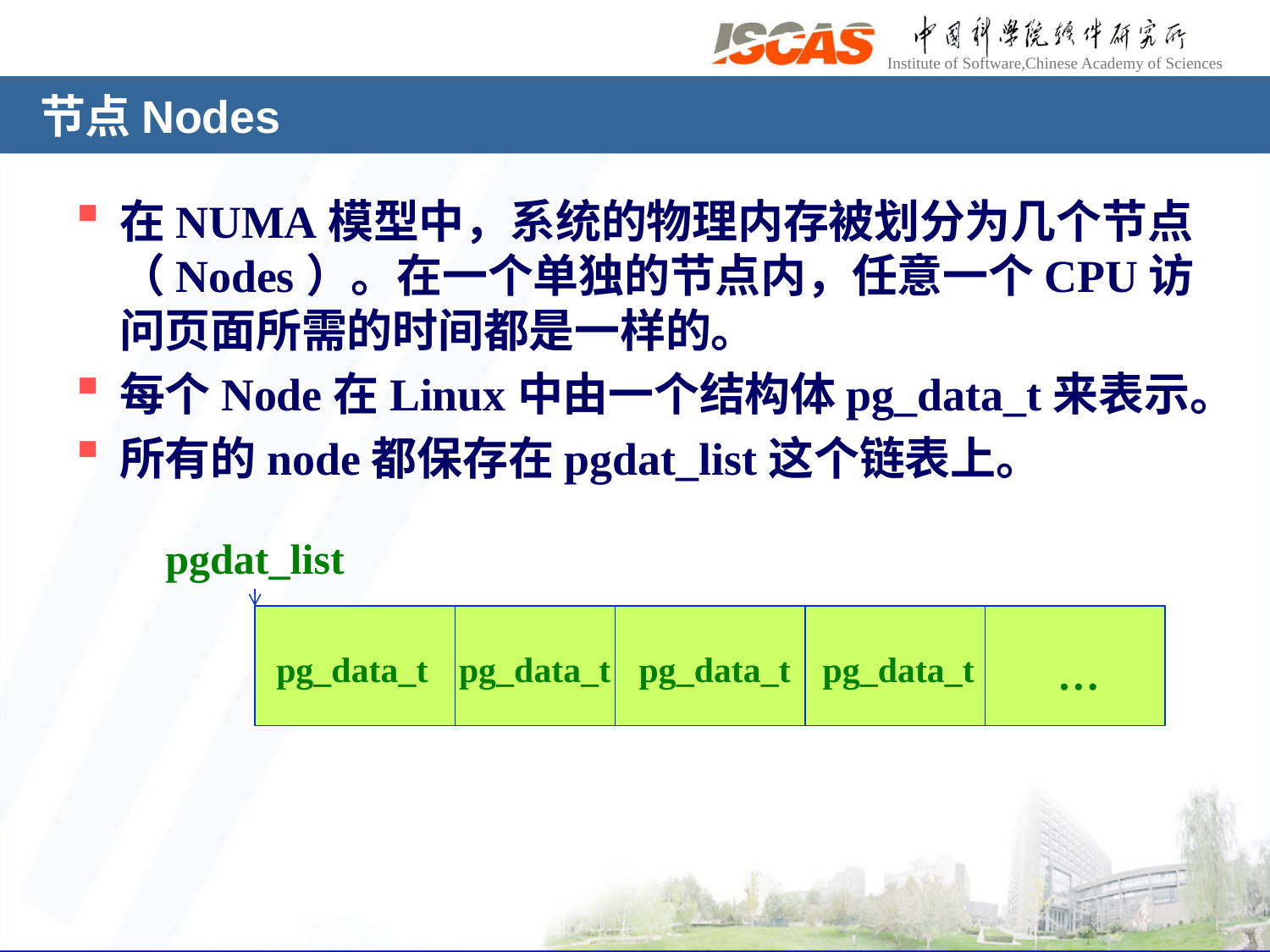

# 节点Nodes
在NUMA模型中，系统的物理内存被划分为几个节点（Nodes）。在一个单独的节点内，任意一个CPU访问页面所需的时间都是一样的。
每个Node在Linux中由一个结构体pg_data_t来表示。
所有的node都保存在pgdat_list这个链表上。
pgdat_list

pg_data_t
pg_data_t
pg_data_t
pg_data_t
…